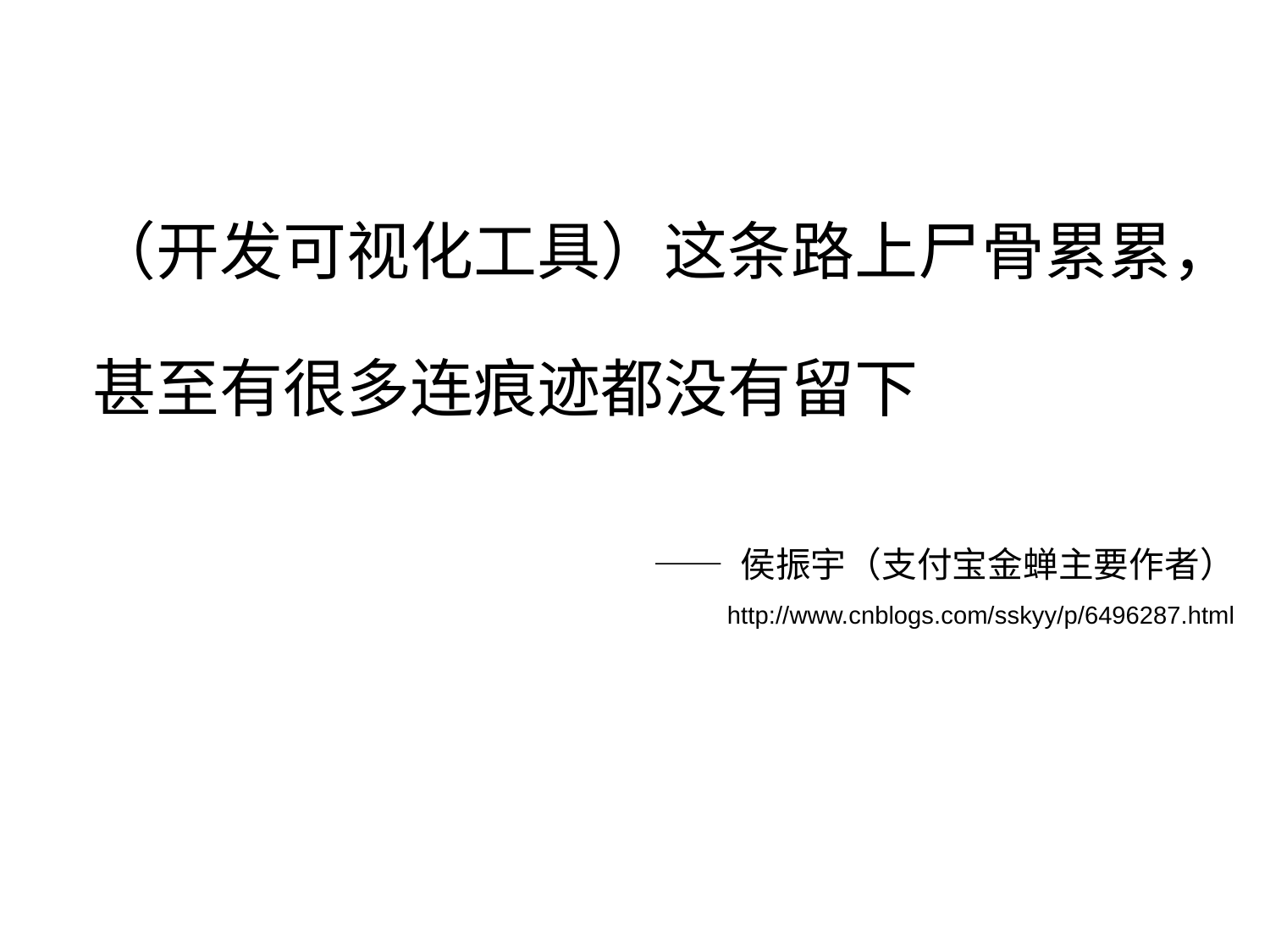

# （开发可视化工具）这条路上尸骨累累， 甚至有很多连痕迹都没有留下
—— 侯振宇（支付宝金蝉主要作者）
http://www.cnblogs.com/sskyy/p/6496287.html